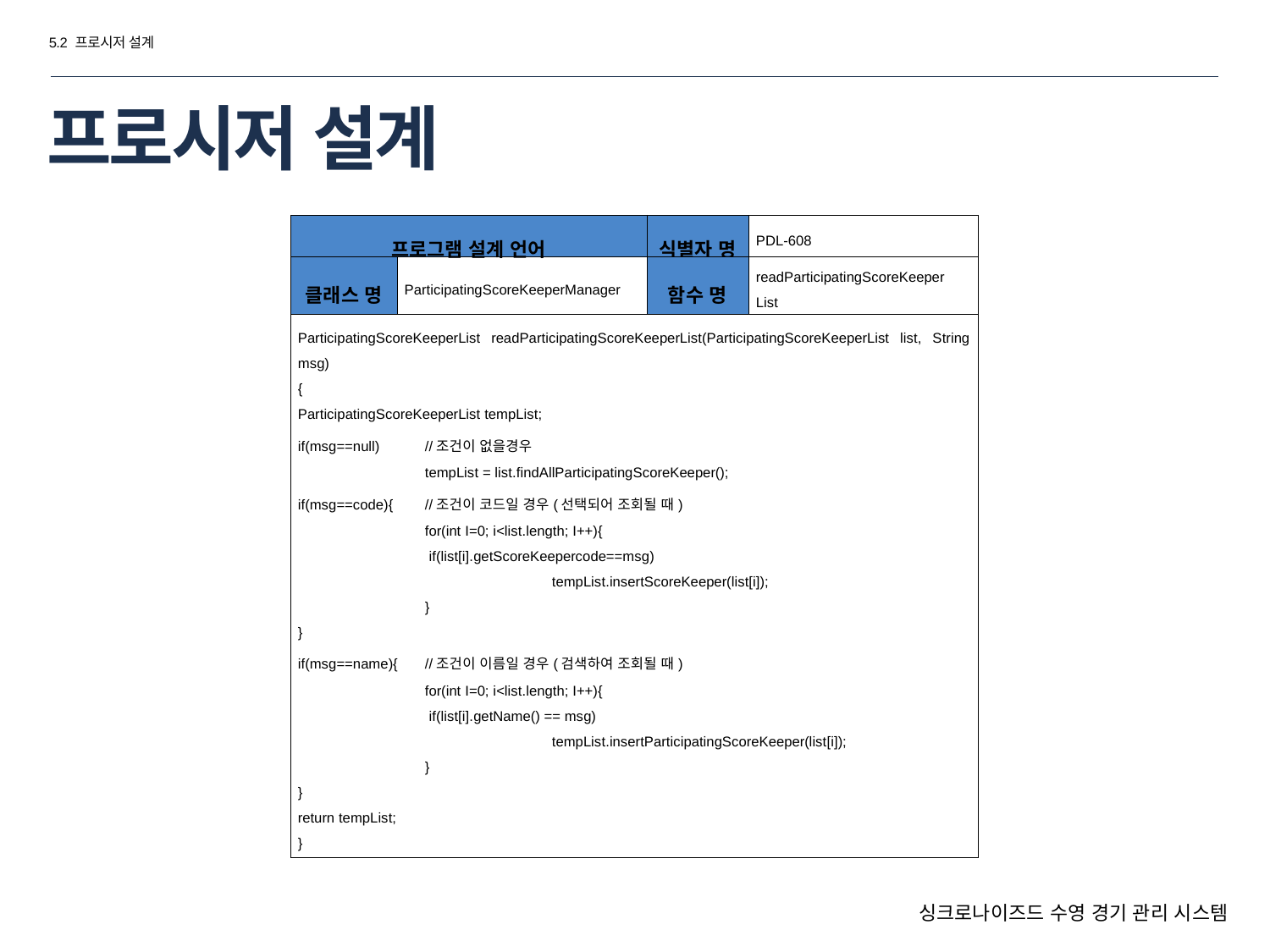

5.2 프로시저 설계
# 프로시저 설계
| 프로그램 설계 언어 |  | 식별자 명 | PDL-608 |
| --- | --- | --- | --- |
| 클래스 명 | ParticipatingScoreKeeperManager | 함수 명 | readParticipatingScoreKeeper List |
| ParticipatingScoreKeeperList readParticipatingScoreKeeperList(ParticipatingScoreKeeperList list, String msg) { ParticipatingScoreKeeperList tempList; if(msg==null) //조건이 없을경우 tempList = list.findAllParticipatingScoreKeeper(); if(msg==code){ //조건이 코드일 경우(선택되어 조회될 때) for(int I=0; i<list.length; I++){ if(list[i].getScoreKeepercode==msg) tempList.insertScoreKeeper(list[i]); } } if(msg==name){ //조건이 이름일 경우(검색하여 조회될 때) for(int I=0; i<list.length; I++){ if(list[i].getName() == msg) tempList.insertParticipatingScoreKeeper(list[i]); } } return tempList; } |  |  |  |
싱크로나이즈드 수영 경기 관리 시스템